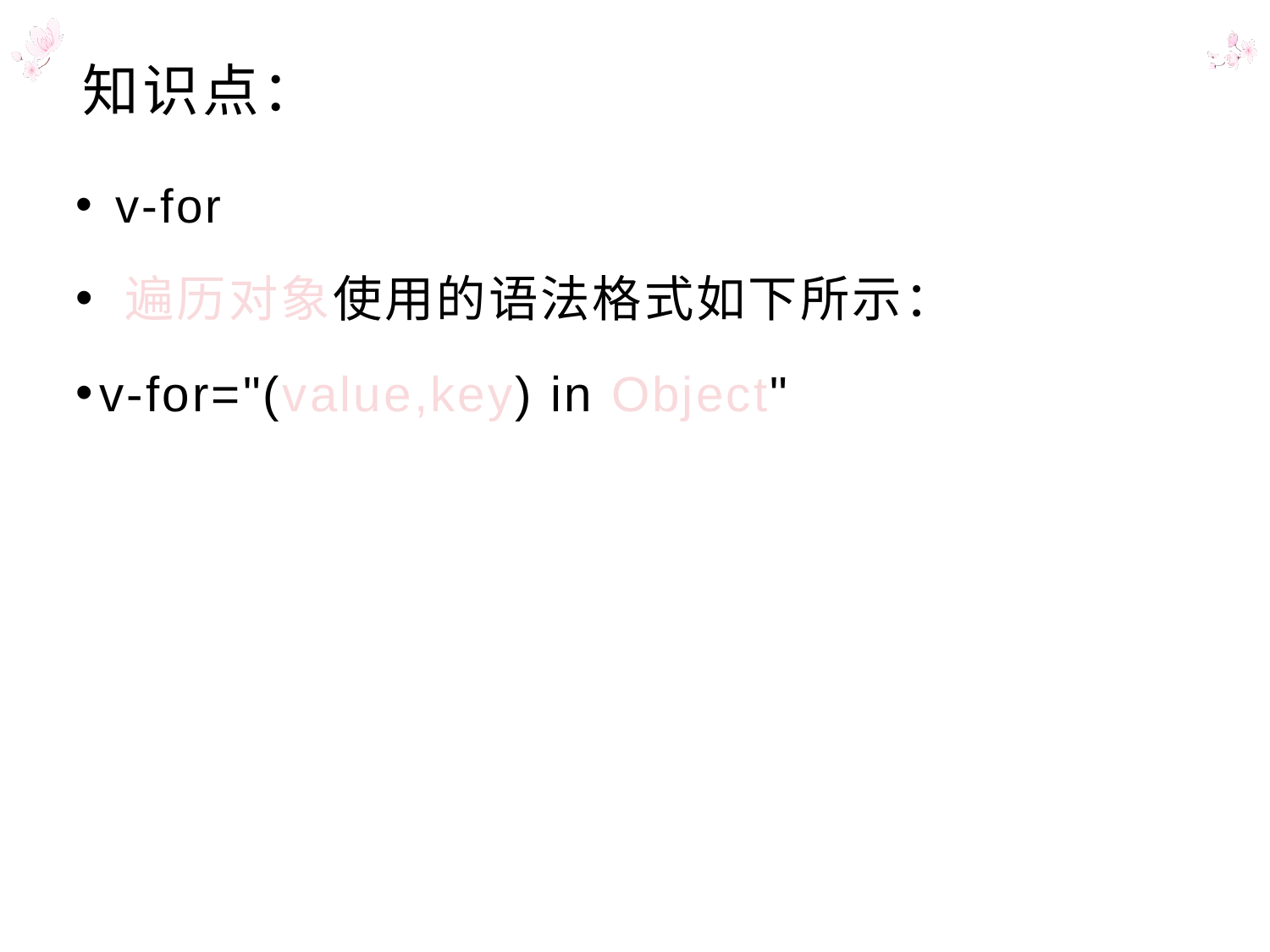

# 知识点：
 v-for
 遍历对象使用的语法格式如下所示：
v-for="(value,key) in Object"